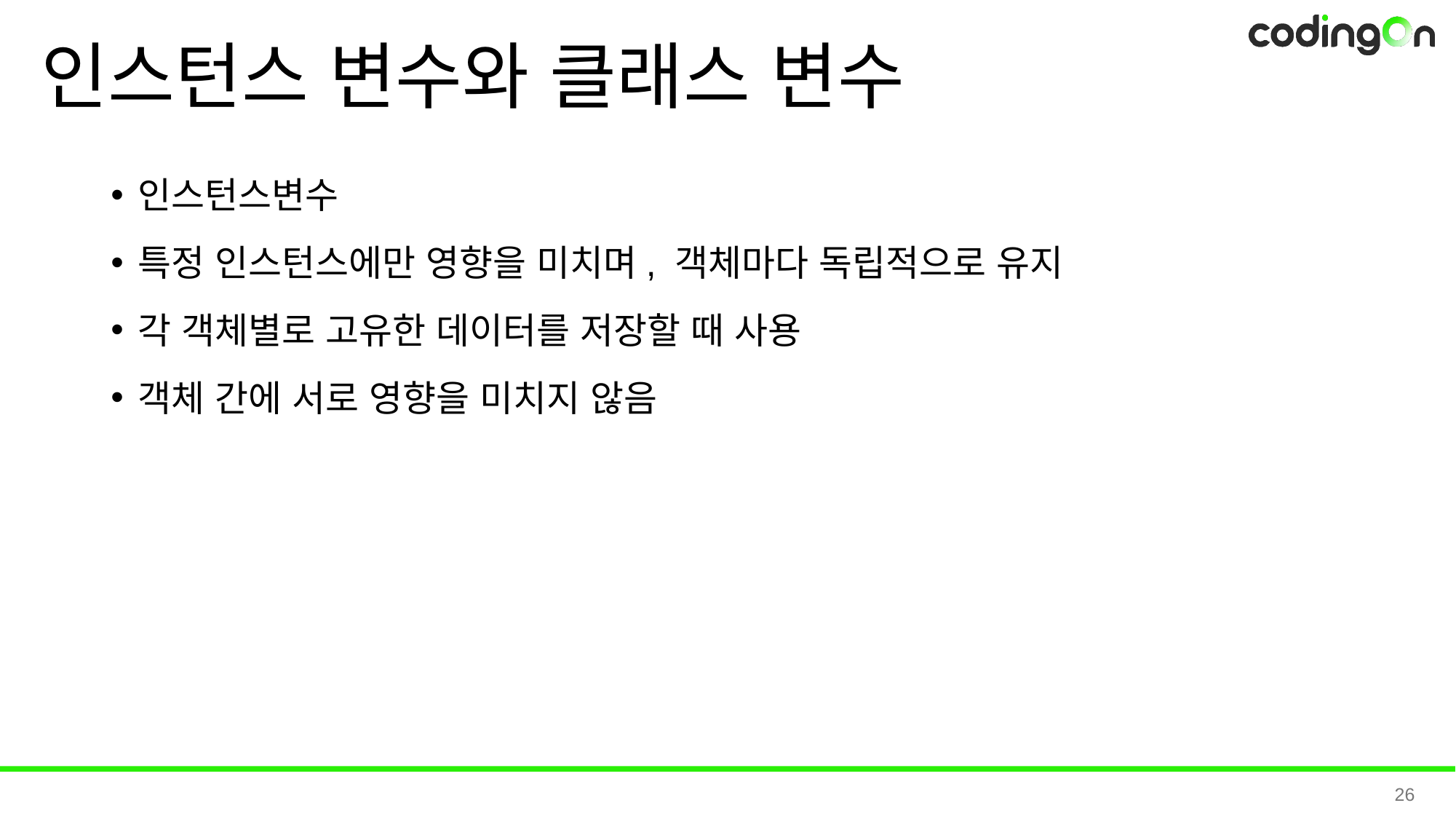

# 인스턴스 변수와 클래스 변수
인스턴스변수
특정 인스턴스에만 영향을 미치며, 객체마다 독립적으로 유지
각 객체별로 고유한 데이터를 저장할 때 사용
객체 간에 서로 영향을 미치지 않음

26